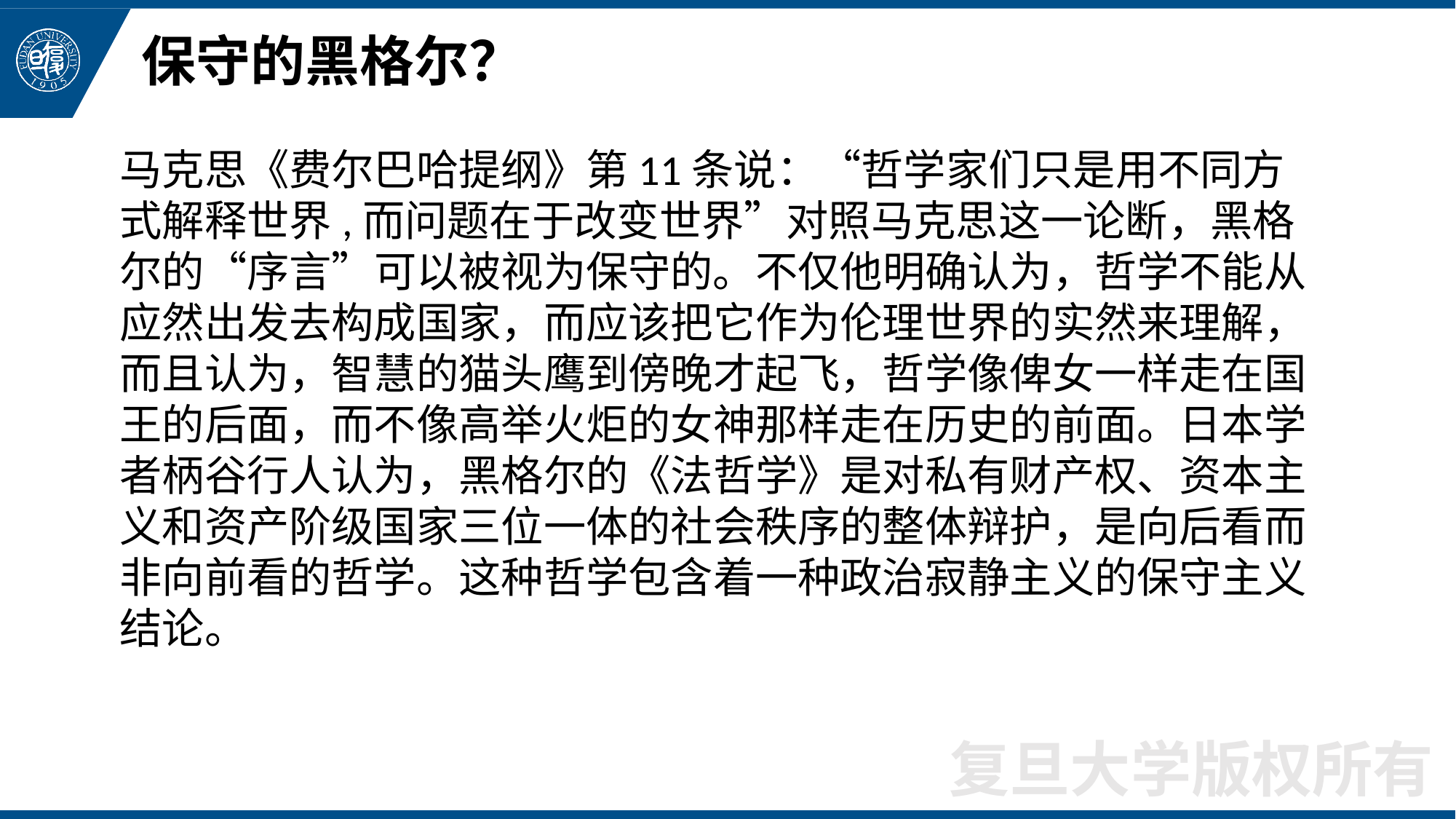

# 保守的黑格尔？
马克思《费尔巴哈提纲》第11条说：“哲学家们只是用不同方式解释世界,而问题在于改变世界”对照马克思这一论断，黑格尔的“序言”可以被视为保守的。不仅他明确认为，哲学不能从应然出发去构成国家，而应该把它作为伦理世界的实然来理解，而且认为，智慧的猫头鹰到傍晚才起飞，哲学像俾女一样走在国王的后面，而不像高举火炬的女神那样走在历史的前面。日本学者柄谷行人认为，黑格尔的《法哲学》是对私有财产权、资本主义和资产阶级国家三位一体的社会秩序的整体辩护，是向后看而非向前看的哲学。这种哲学包含着一种政治寂静主义的保守主义结论。